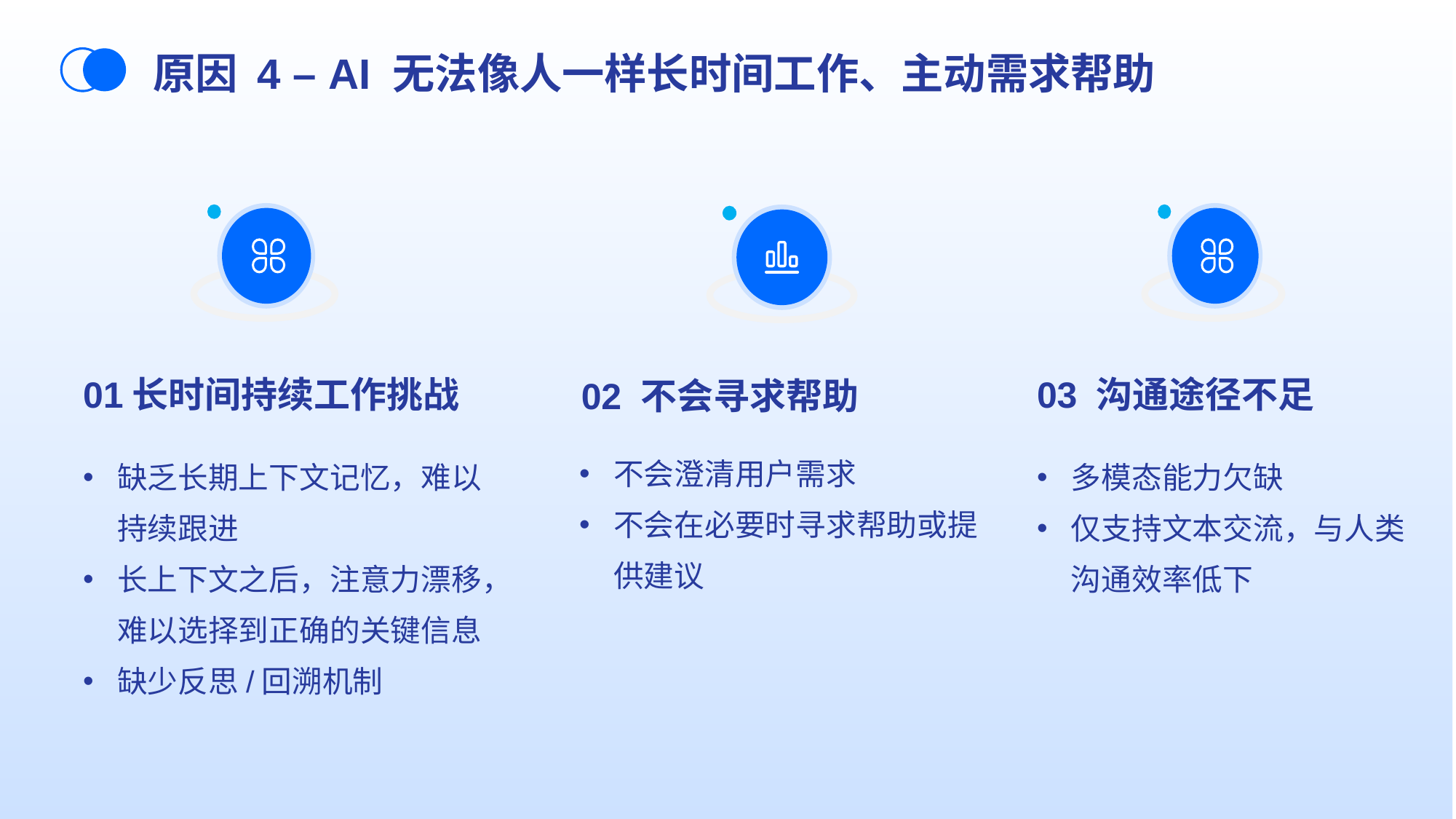

原因 4 – AI 无法像人一样长时间工作、主动需求帮助

01长时间持续工作挑战
缺乏长期上下文记忆，难以持续跟进
长上下文之后，注意力漂移，难以选择到正确的关键信息
缺少反思/回溯机制

03 沟通途径不足
多模态能力欠缺
仅支持文本交流，与人类沟通效率低下

02 不会寻求帮助
不会澄清用户需求
不会在必要时寻求帮助或提供建议